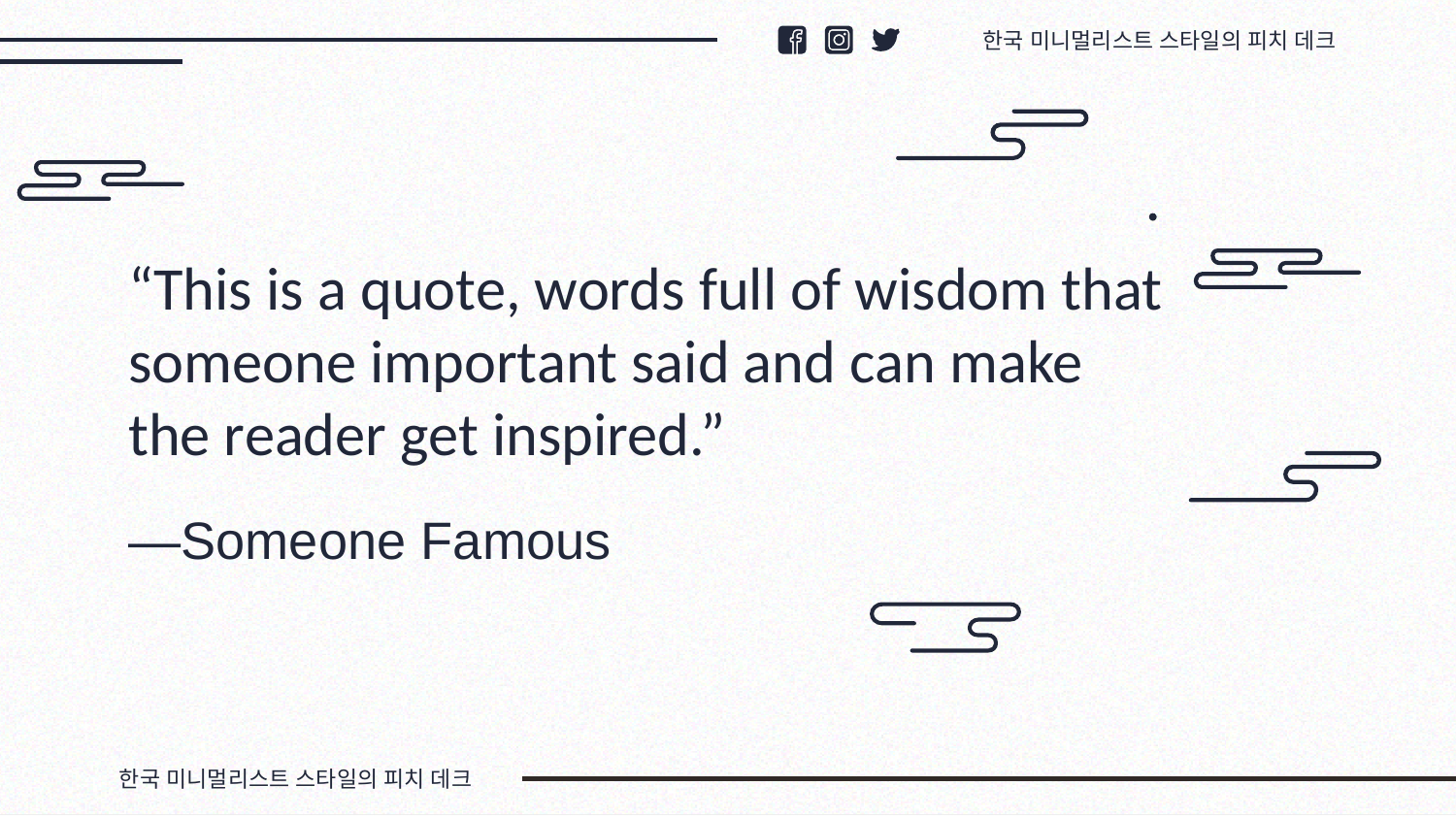

한국 미니멀리스트 스타일의 피치 데크

“This is a quote, words full of wisdom that someone important said and can make the reader get inspired.”

# —Someone Famous

한국 미니멀리스트 스타일의 피치 데크